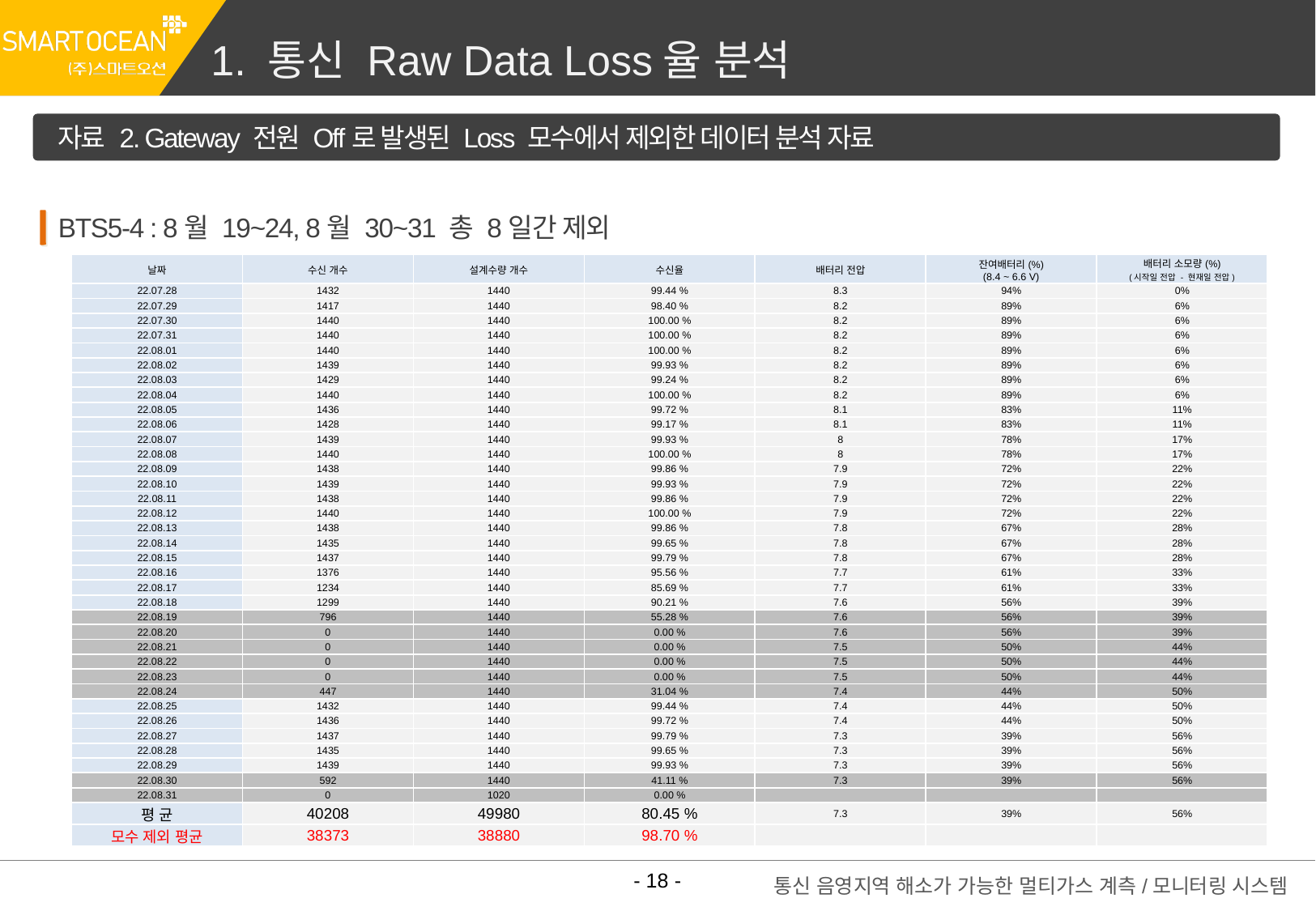

1. 통신 Raw Data Loss율 분석
자료 2. Gateway 전원 Off로 발생된 Loss 모수에서 제외한 데이터 분석 자료
BTS5-4 : 8월 19~24, 8월 30~31 총 8일간 제외

| 날짜 | 수신 개수 | 설계수량 개수 | 수신율 | 배터리 전압 | 잔여배터리(%) (8.4 ~ 6.6 V) | 배터리 소모량(%) (시작일 전압 - 현재일 전압) |
| --- | --- | --- | --- | --- | --- | --- |
| 22.07.28 | 1432 | 1440 | 99.44 % | 8.3 | 94% | 0% |
| 22.07.29 | 1417 | 1440 | 98.40 % | 8.2 | 89% | 6% |
| 22.07.30 | 1440 | 1440 | 100.00 % | 8.2 | 89% | 6% |
| 22.07.31 | 1440 | 1440 | 100.00 % | 8.2 | 89% | 6% |
| 22.08.01 | 1440 | 1440 | 100.00 % | 8.2 | 89% | 6% |
| 22.08.02 | 1439 | 1440 | 99.93 % | 8.2 | 89% | 6% |
| 22.08.03 | 1429 | 1440 | 99.24 % | 8.2 | 89% | 6% |
| 22.08.04 | 1440 | 1440 | 100.00 % | 8.2 | 89% | 6% |
| 22.08.05 | 1436 | 1440 | 99.72 % | 8.1 | 83% | 11% |
| 22.08.06 | 1428 | 1440 | 99.17 % | 8.1 | 83% | 11% |
| 22.08.07 | 1439 | 1440 | 99.93 % | 8 | 78% | 17% |
| 22.08.08 | 1440 | 1440 | 100.00 % | 8 | 78% | 17% |
| 22.08.09 | 1438 | 1440 | 99.86 % | 7.9 | 72% | 22% |
| 22.08.10 | 1439 | 1440 | 99.93 % | 7.9 | 72% | 22% |
| 22.08.11 | 1438 | 1440 | 99.86 % | 7.9 | 72% | 22% |
| 22.08.12 | 1440 | 1440 | 100.00 % | 7.9 | 72% | 22% |
| 22.08.13 | 1438 | 1440 | 99.86 % | 7.8 | 67% | 28% |
| 22.08.14 | 1435 | 1440 | 99.65 % | 7.8 | 67% | 28% |
| 22.08.15 | 1437 | 1440 | 99.79 % | 7.8 | 67% | 28% |
| 22.08.16 | 1376 | 1440 | 95.56 % | 7.7 | 61% | 33% |
| 22.08.17 | 1234 | 1440 | 85.69 % | 7.7 | 61% | 33% |
| 22.08.18 | 1299 | 1440 | 90.21 % | 7.6 | 56% | 39% |
| 22.08.19 | 796 | 1440 | 55.28 % | 7.6 | 56% | 39% |
| 22.08.20 | 0 | 1440 | 0.00 % | 7.6 | 56% | 39% |
| 22.08.21 | 0 | 1440 | 0.00 % | 7.5 | 50% | 44% |
| 22.08.22 | 0 | 1440 | 0.00 % | 7.5 | 50% | 44% |
| 22.08.23 | 0 | 1440 | 0.00 % | 7.5 | 50% | 44% |
| 22.08.24 | 447 | 1440 | 31.04 % | 7.4 | 44% | 50% |
| 22.08.25 | 1432 | 1440 | 99.44 % | 7.4 | 44% | 50% |
| 22.08.26 | 1436 | 1440 | 99.72 % | 7.4 | 44% | 50% |
| 22.08.27 | 1437 | 1440 | 99.79 % | 7.3 | 39% | 56% |
| 22.08.28 | 1435 | 1440 | 99.65 % | 7.3 | 39% | 56% |
| 22.08.29 | 1439 | 1440 | 99.93 % | 7.3 | 39% | 56% |
| 22.08.30 | 592 | 1440 | 41.11 % | 7.3 | 39% | 56% |
| 22.08.31 | 0 | 1020 | 0.00 % |  |  |  |
| 평 균 | 40208 | 49980 | 80.45 % | 7.3 | 39% | 56% |
| 모수 제외 평균 | 38373 | 38880 | 98.70 % |  |  |  |